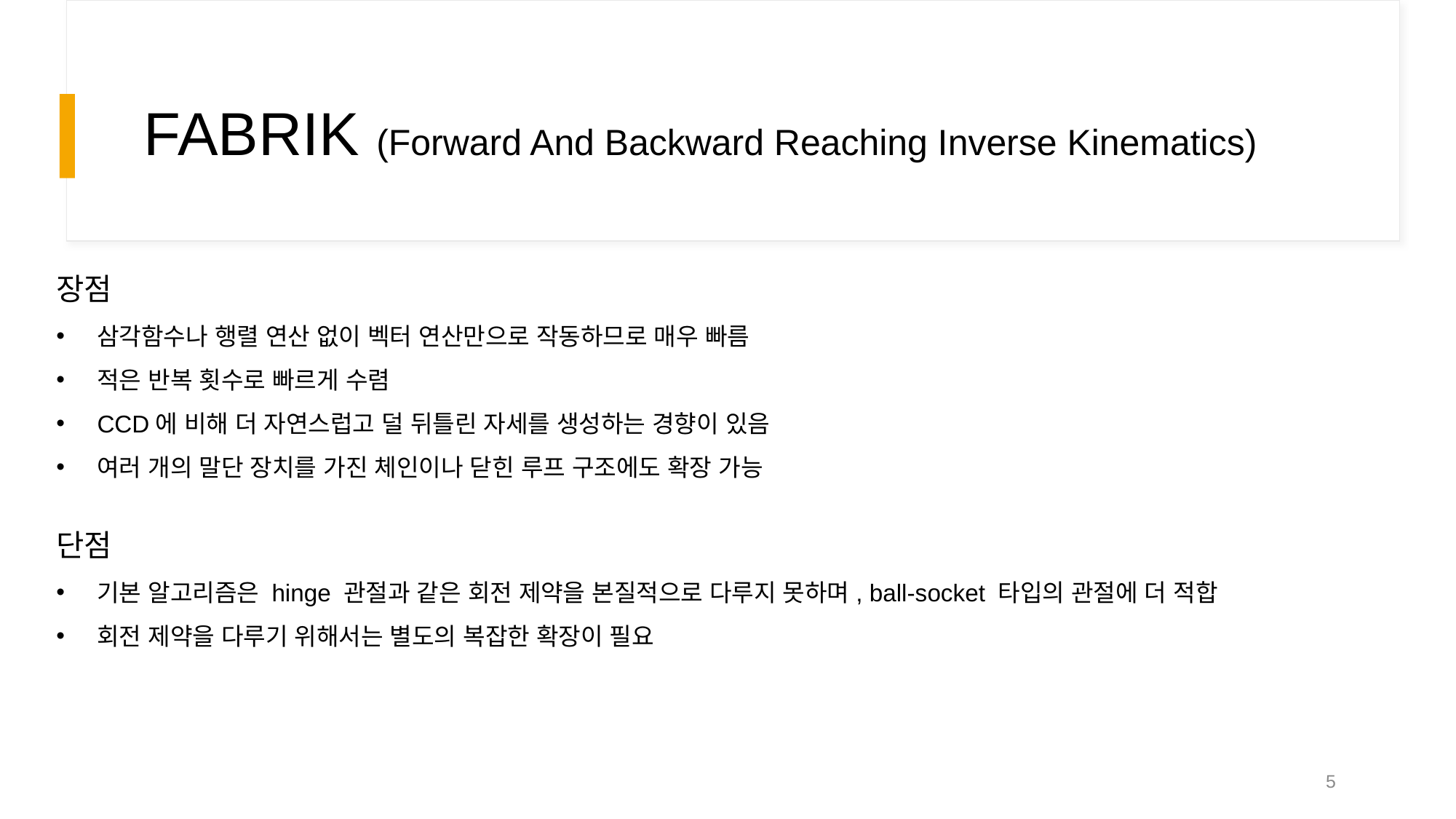

# FABRIK (Forward And Backward Reaching Inverse Kinematics)
장점
삼각함수나 행렬 연산 없이 벡터 연산만으로 작동하므로 매우 빠름
적은 반복 횟수로 빠르게 수렴
CCD에 비해 더 자연스럽고 덜 뒤틀린 자세를 생성하는 경향이 있음
여러 개의 말단 장치를 가진 체인이나 닫힌 루프 구조에도 확장 가능
단점
기본 알고리즘은 hinge 관절과 같은 회전 제약을 본질적으로 다루지 못하며, ball-socket 타입의 관절에 더 적합
회전 제약을 다루기 위해서는 별도의 복잡한 확장이 필요
5